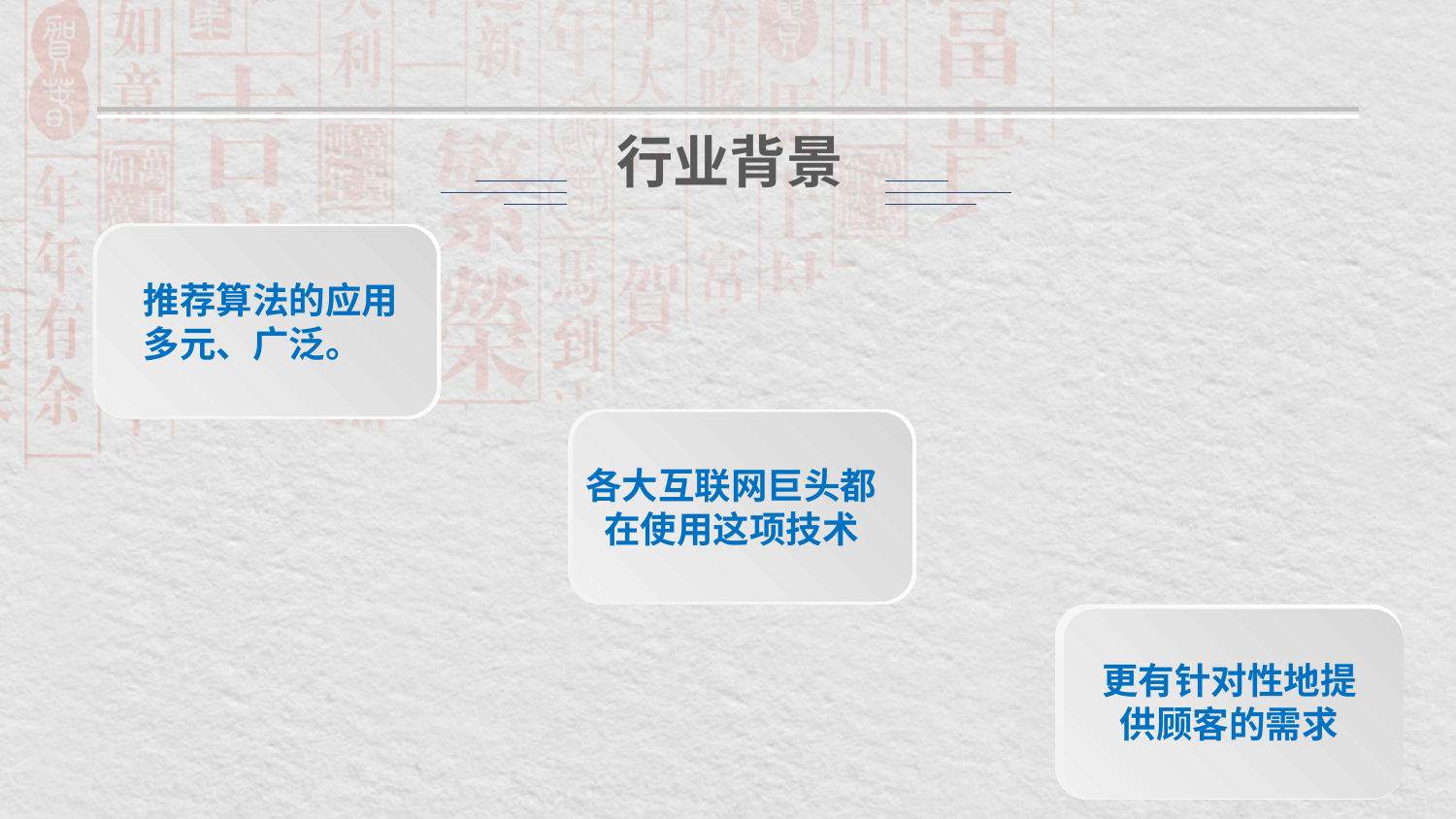

行业背景

推荐算法的应用多元、广泛。

各大互联网巨头都在使用这项技术

更有针对性地提供顾客的需求